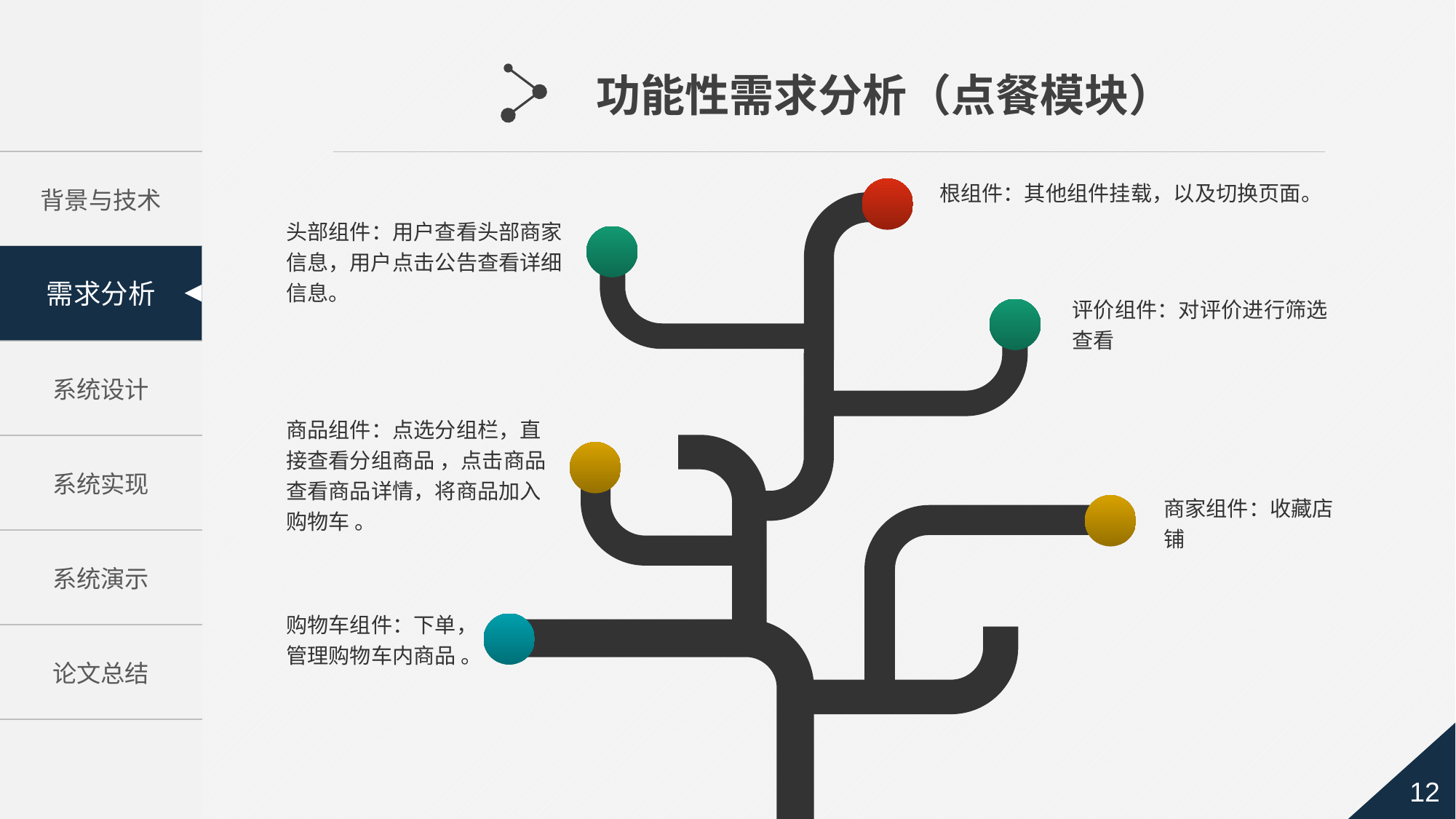

功能性需求分析（点餐模块）
根组件：其他组件挂载，以及切换页面。

头部组件：用户查看头部商家信息，用户点击公告查看详细信息。

评价组件：对评价进行筛选查看

商品组件：点选分组栏，直接查看分组商品 ，点击商品查看商品详情，将商品加入购物车 。

商家组件：收藏店铺

购物车组件：下单，管理购物车内商品 。